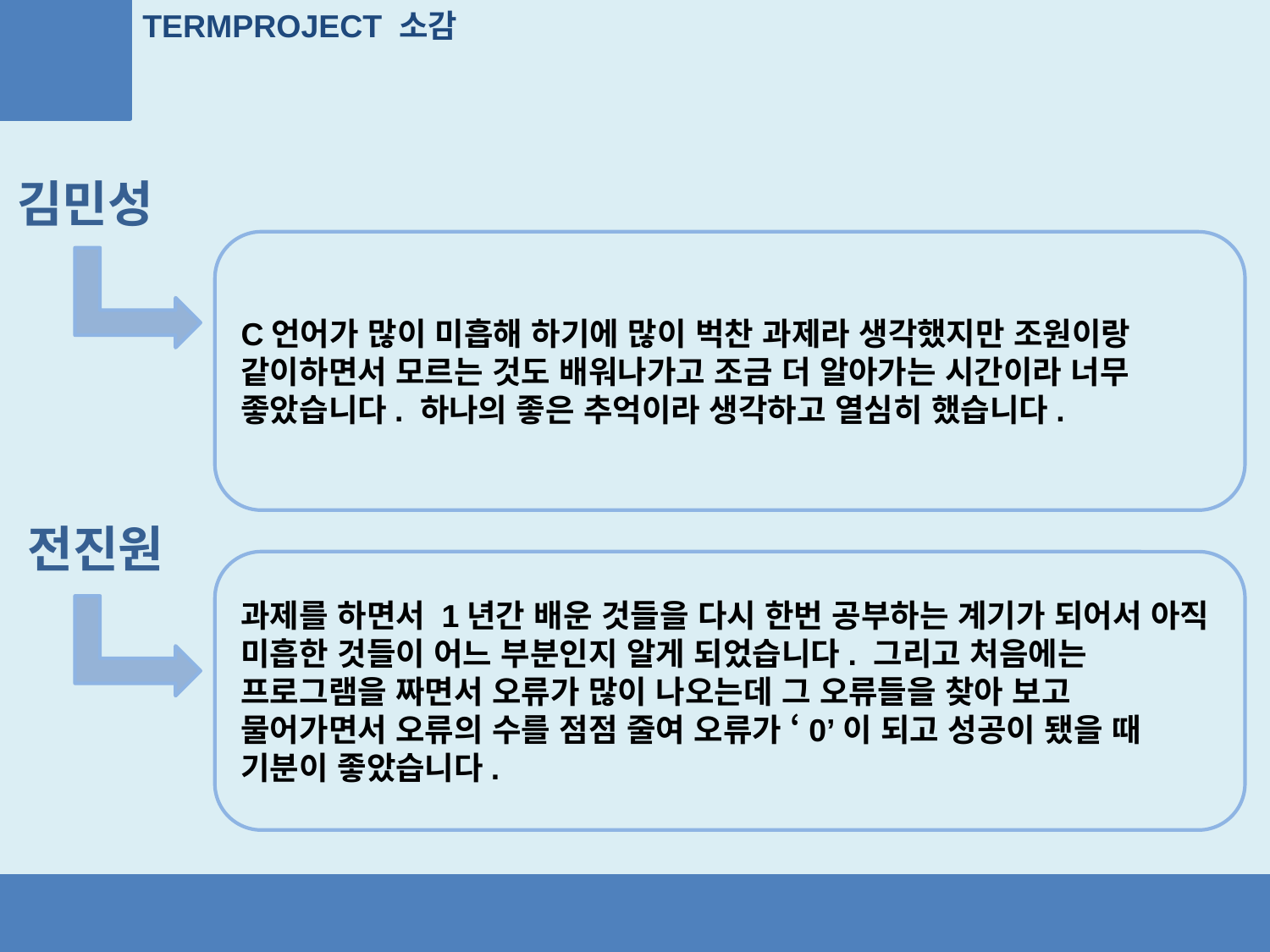

TERMPROJECT 소감

김민성
C언어가 많이 미흡해 하기에 많이 벅찬 과제라 생각했지만 조원이랑 같이하면서 모르는 것도 배워나가고 조금 더 알아가는 시간이라 너무 좋았습니다. 하나의 좋은 추억이라 생각하고 열심히 했습니다.

전진원
과제를 하면서 1년간 배운 것들을 다시 한번 공부하는 계기가 되어서 아직 미흡한 것들이 어느 부분인지 알게 되었습니다. 그리고 처음에는 프로그램을 짜면서 오류가 많이 나오는데 그 오류들을 찾아 보고 물어가면서 오류의 수를 점점 줄여 오류가 ‘0’이 되고 성공이 됐을 때 기분이 좋았습니다.